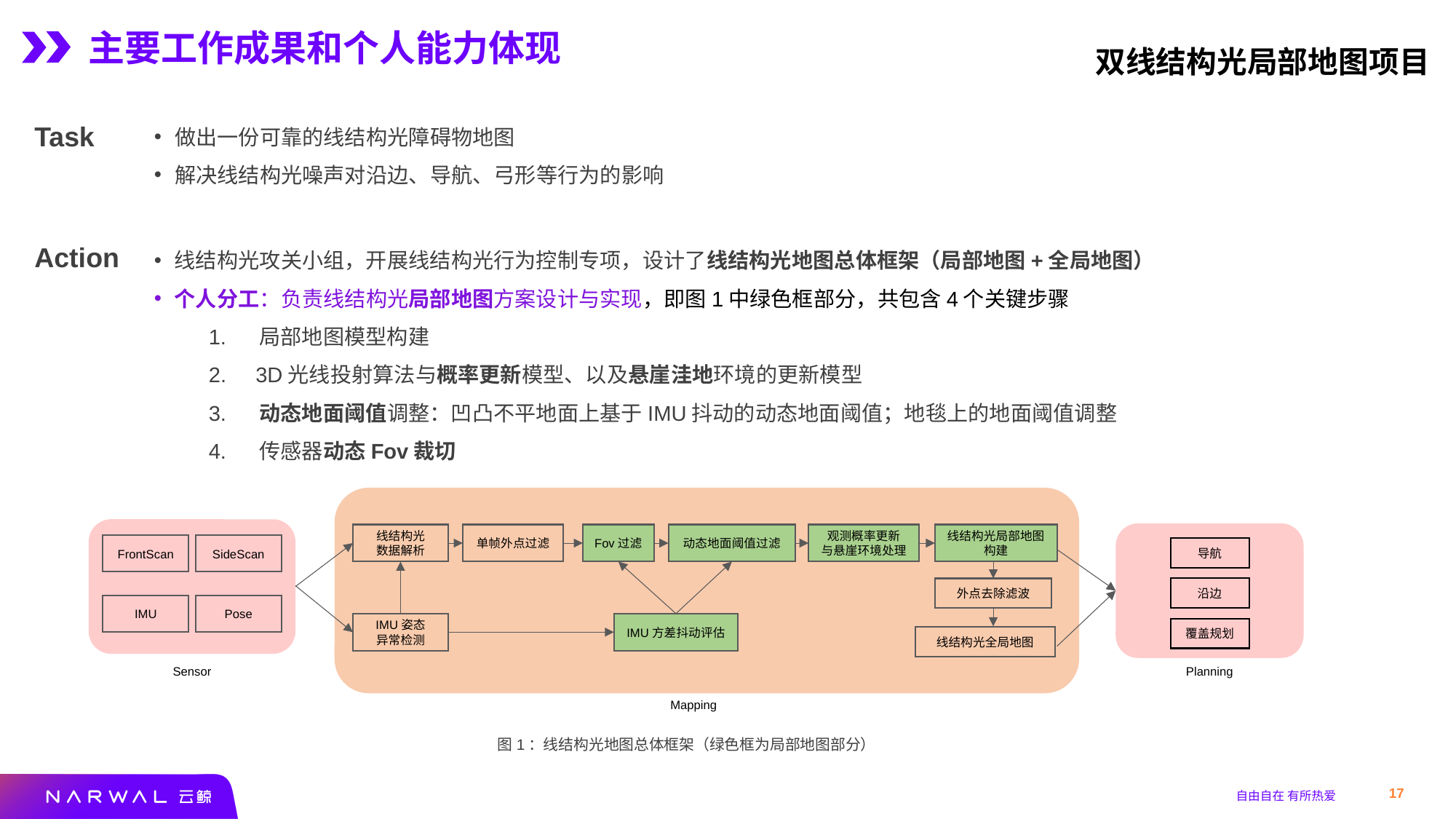

主要工作成果和个人能力体现
双线结构光局部地图项目

Task
做出一份可靠的线结构光障碍物地图
解决线结构光噪声对沿边、导航、弓形等行为的影响
Action
线结构光攻关小组，开展线结构光行为控制专项，设计了线结构光地图总体框架（局部地图+全局地图）
个人分工：负责线结构光局部地图方案设计与实现，即图1中绿色框部分，共包含4个关键步骤
 局部地图模型构建
 3D光线投射算法与概率更新模型、以及悬崖洼地环境的更新模型
 动态地面阈值调整：凹凸不平地面上基于IMU抖动的动态地面阈值；地毯上的地面阈值调整
 传感器动态Fov裁切

Sensor
FrontScan
SideScan
IMU
Pose

导航

沿边

覆盖规划
Planning
线结构光
数据解析
单帧外点过滤
Fov过滤
动态地面阈值过滤
观测概率更新
与悬崖环境处理
外点去除滤波
IMU姿态
异常检测
IMU方差抖动评估
Mapping
图1：线结构光地图总体框架（绿色框为局部地图部分）
线结构光局部地图构建
线结构光全局地图